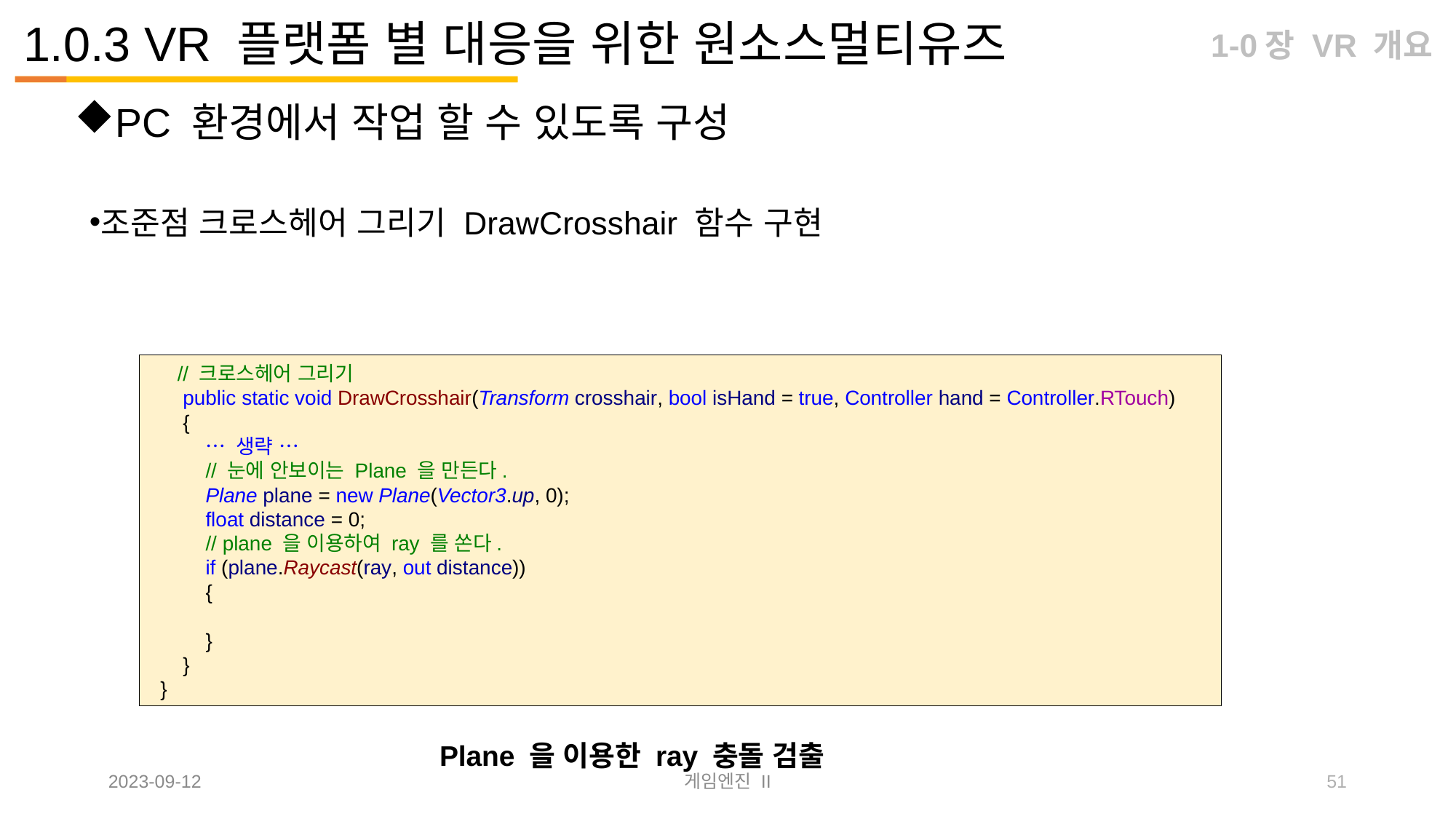

# 1.0.3 VR 플랫폼 별 대응을 위한 원소스멀티유즈
1-0장 VR 개요

PC 환경에서 작업 할 수 있도록 구성
조준점 크로스헤어 그리기 DrawCrosshair 함수 구현
   // 크로스헤어 그리기
    public static void DrawCrosshair(Transform crosshair, bool isHand = true, Controller hand = Controller.RTouch)
    {
        … 생략 …
        // 눈에 안보이는 Plane 을 만든다.
        Plane plane = new Plane(Vector3.up, 0);
        float distance = 0;
        // plane 을 이용하여 ray 를 쏜다.
        if (plane.Raycast(ray, out distance))
        {

        }
    }
}
Plane 을 이용한 ray 충돌 검출
2023-09-12
게임엔진 II
51